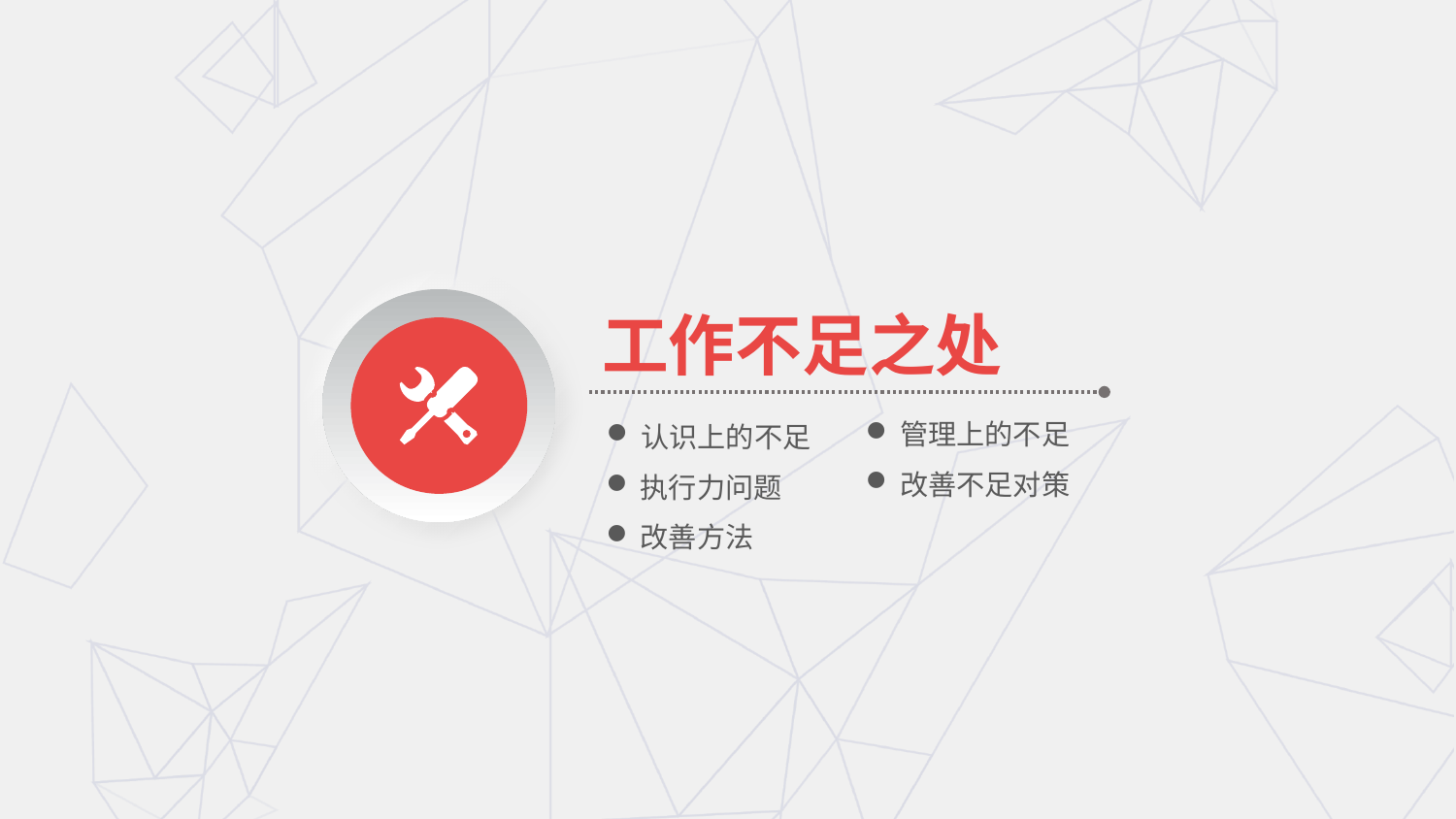

工作不足之处
管理上的不足
认识上的不足
改善不足对策
执行力问题
改善方法